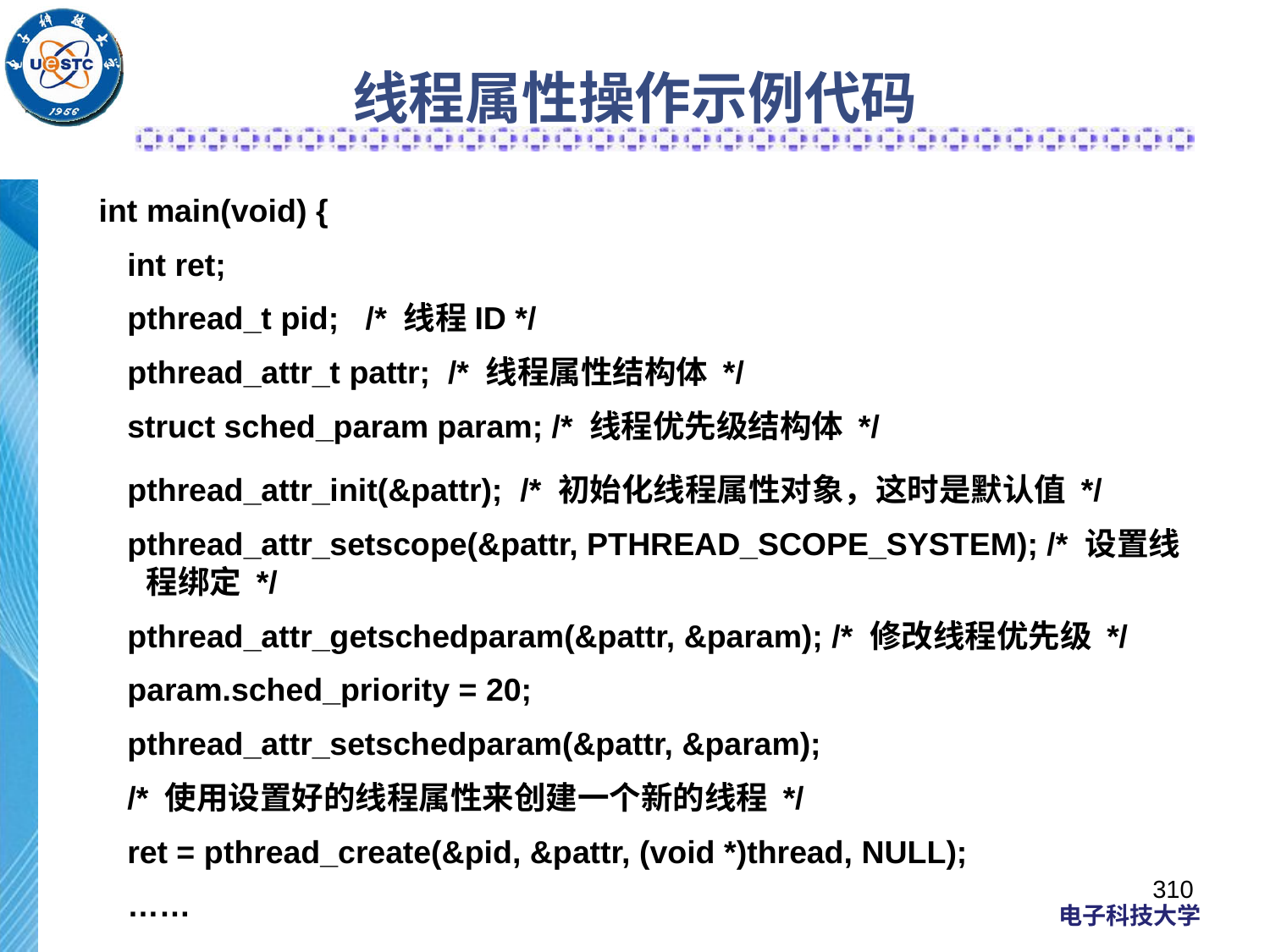

# 线程属性操作示例代码
int main(void) {
int ret;
pthread_t pid;   /* 线程ID */
pthread_attr_t pattr;  /* 线程属性结构体 */
struct sched_param param; /* 线程优先级结构体 */

pthread_attr_init(&pattr);  /* 初始化线程属性对象，这时是默认值 */
pthread_attr_setscope(&pattr, PTHREAD_SCOPE_SYSTEM); /* 设置线程绑定 */
pthread_attr_getschedparam(&pattr, &param); /* 修改线程优先级 */
param.sched_priority = 20;
pthread_attr_setschedparam(&pattr, &param);
/* 使用设置好的线程属性来创建一个新的线程 */
ret = pthread_create(&pid, &pattr, (void *)thread, NULL);
……
310